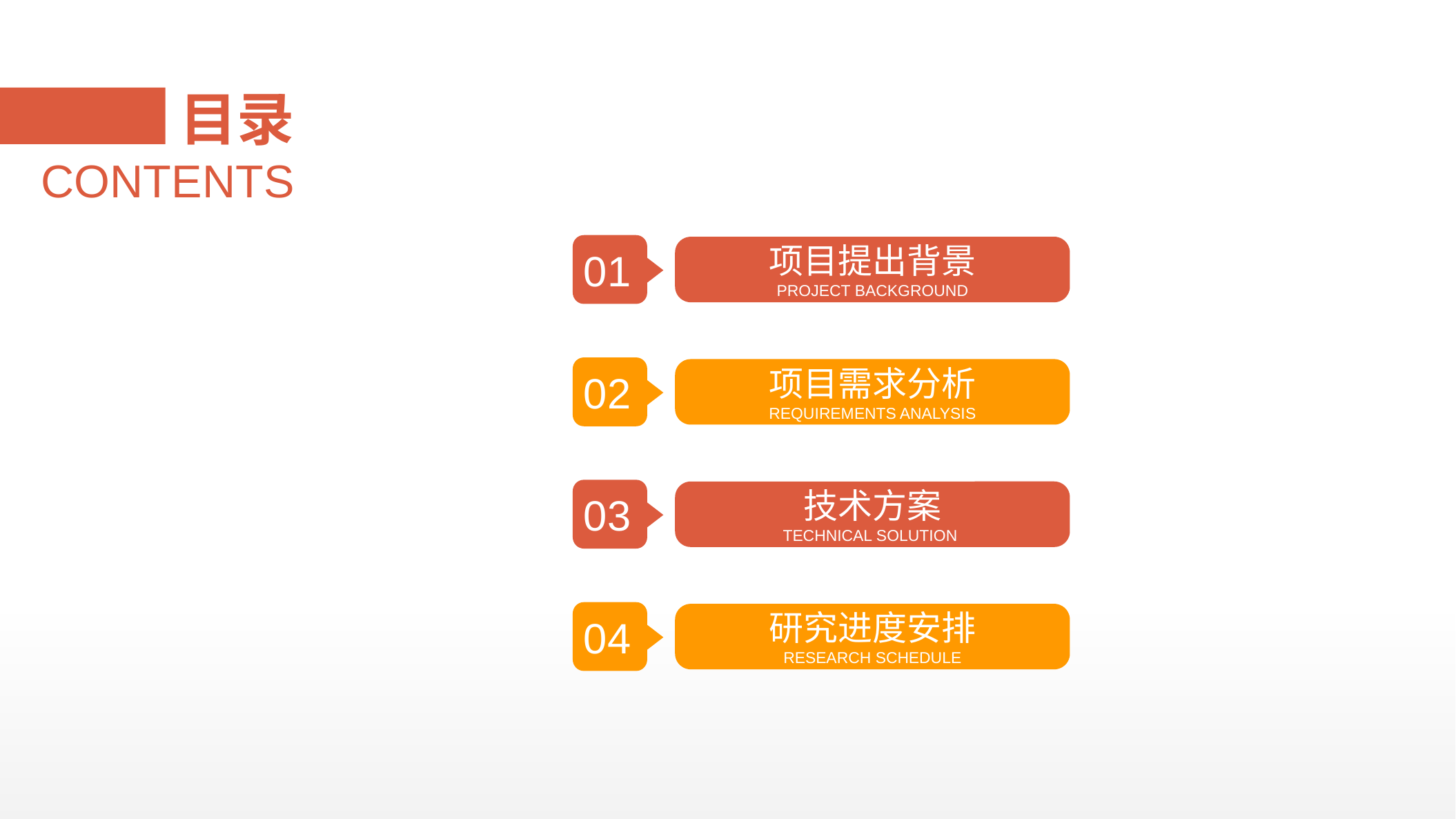

目录

CONTENTS
01
项目提出背景
PROJECT BACKGROUND
02
项目需求分析
REQUIREMENTS ANALYSIS
03
技术方案
TECHNICAL SOLUTION
04
研究进度安排
RESEARCH SCHEDULE